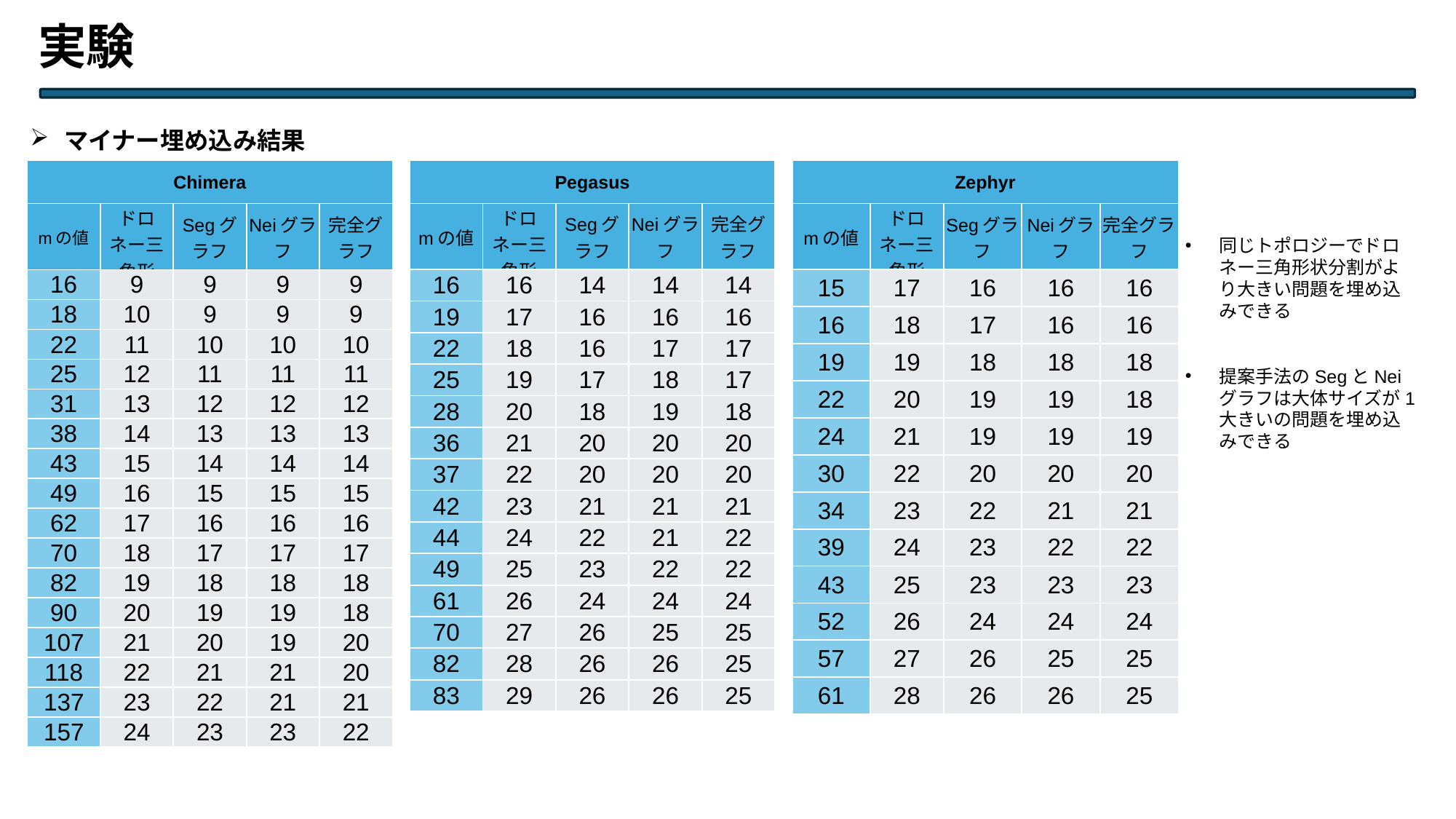

実験

マイナー埋め込み結果
| Chimera |  |  |  |  |
| --- | --- | --- | --- | --- |
| mの値 | ドロネー三角形 | Segグラフ | Neiグラフ | 完全グラフ |
| 16 | 9 | 9 | 9 | 9 |
| 18 | 10 | 9 | 9 | 9 |
| 22 | 11 | 10 | 10 | 10 |
| 25 | 12 | 11 | 11 | 11 |
| 31 | 13 | 12 | 12 | 12 |
| 38 | 14 | 13 | 13 | 13 |
| 43 | 15 | 14 | 14 | 14 |
| 49 | 16 | 15 | 15 | 15 |
| 62 | 17 | 16 | 16 | 16 |
| 70 | 18 | 17 | 17 | 17 |
| 82 | 19 | 18 | 18 | 18 |
| 90 | 20 | 19 | 19 | 18 |
| 107 | 21 | 20 | 19 | 20 |
| 118 | 22 | 21 | 21 | 20 |
| 137 | 23 | 22 | 21 | 21 |
| 157 | 24 | 23 | 23 | 22 |
| Pegasus |  |  |  |  |
| --- | --- | --- | --- | --- |
| mの値 | ドロネー三角形 | Segグラフ | Neiグラフ | 完全グラフ |
| 16 | 16 | 14 | 14 | 14 |
| 19 | 17 | 16 | 16 | 16 |
| 22 | 18 | 16 | 17 | 17 |
| 25 | 19 | 17 | 18 | 17 |
| 28 | 20 | 18 | 19 | 18 |
| 36 | 21 | 20 | 20 | 20 |
| 37 | 22 | 20 | 20 | 20 |
| 42 | 23 | 21 | 21 | 21 |
| 44 | 24 | 22 | 21 | 22 |
| 49 | 25 | 23 | 22 | 22 |
| 61 | 26 | 24 | 24 | 24 |
| 70 | 27 | 26 | 25 | 25 |
| 82 | 28 | 26 | 26 | 25 |
| 83 | 29 | 26 | 26 | 25 |
| Zephyr |  |  |  |  |
| --- | --- | --- | --- | --- |
| mの値 | ドロネー三角形 | Segグラフ | Neiグラフ | 完全グラフ |
| 15 | 17 | 16 | 16 | 16 |
| 16 | 18 | 17 | 16 | 16 |
| 19 | 19 | 18 | 18 | 18 |
| 22 | 20 | 19 | 19 | 18 |
| 24 | 21 | 19 | 19 | 19 |
| 30 | 22 | 20 | 20 | 20 |
| 34 | 23 | 22 | 21 | 21 |
| 39 | 24 | 23 | 22 | 22 |
| 43 | 25 | 23 | 23 | 23 |
| 52 | 26 | 24 | 24 | 24 |
| 57 | 27 | 26 | 25 | 25 |
| 61 | 28 | 26 | 26 | 25 |
同じトポロジーでドロネー三角形状分割がより大きい問題を埋め込みできる

提案手法のSegとNeiグラフは大体サイズが1大きいの問題を埋め込みできる